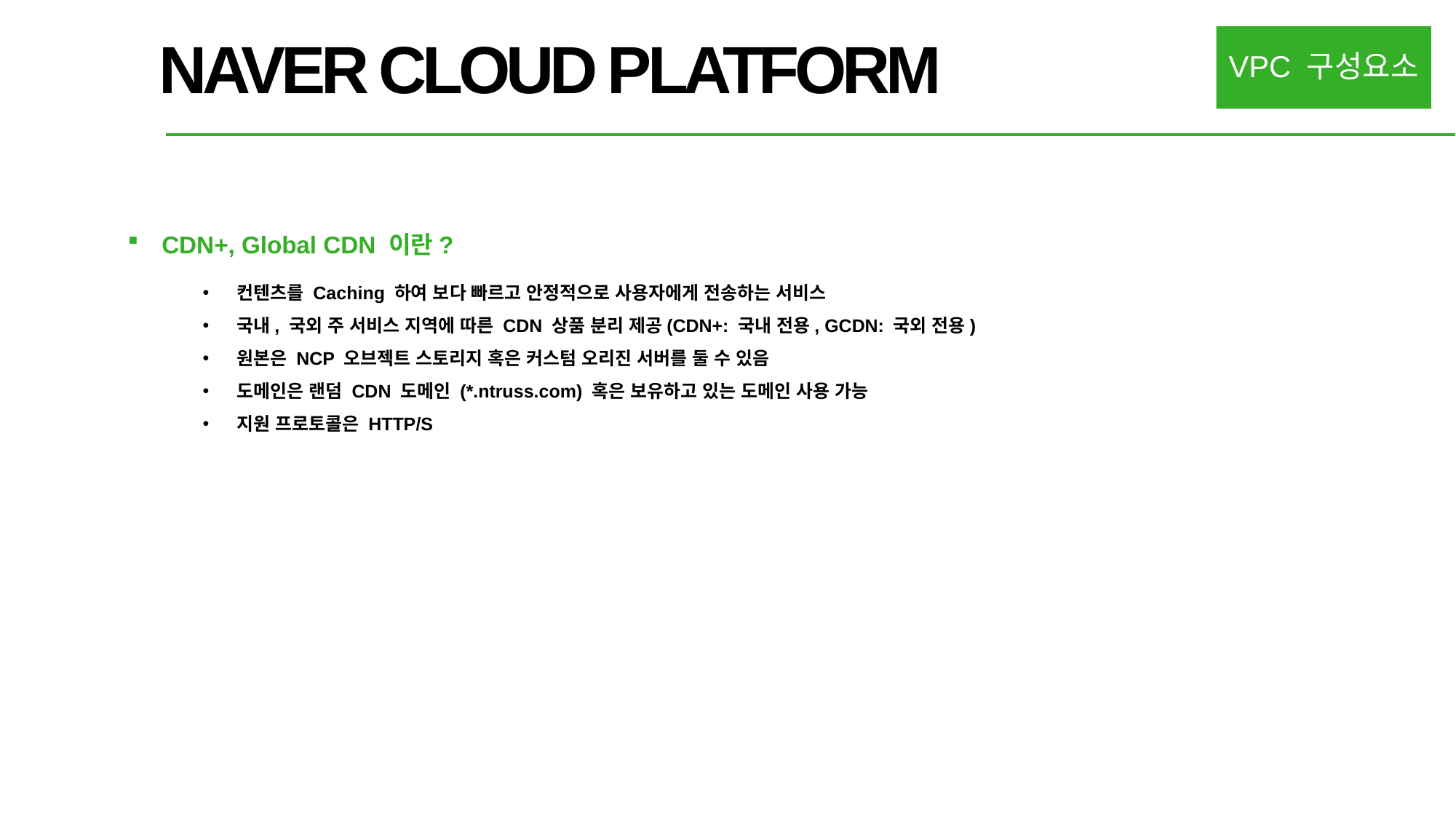

NAVER CLOUD PLATFORM

VPC 구성요소
CDN+, Global CDN 이란?
컨텐츠를 Caching 하여 보다 빠르고 안정적으로 사용자에게 전송하는 서비스
국내, 국외 주 서비스 지역에 따른 CDN 상품 분리 제공(CDN+: 국내 전용, GCDN: 국외 전용)
원본은 NCP 오브젝트 스토리지 혹은 커스텀 오리진 서버를 둘 수 있음
도메인은 랜덤 CDN 도메인 (*.ntruss.com) 혹은 보유하고 있는 도메인 사용 가능
지원 프로토콜은 HTTP/S